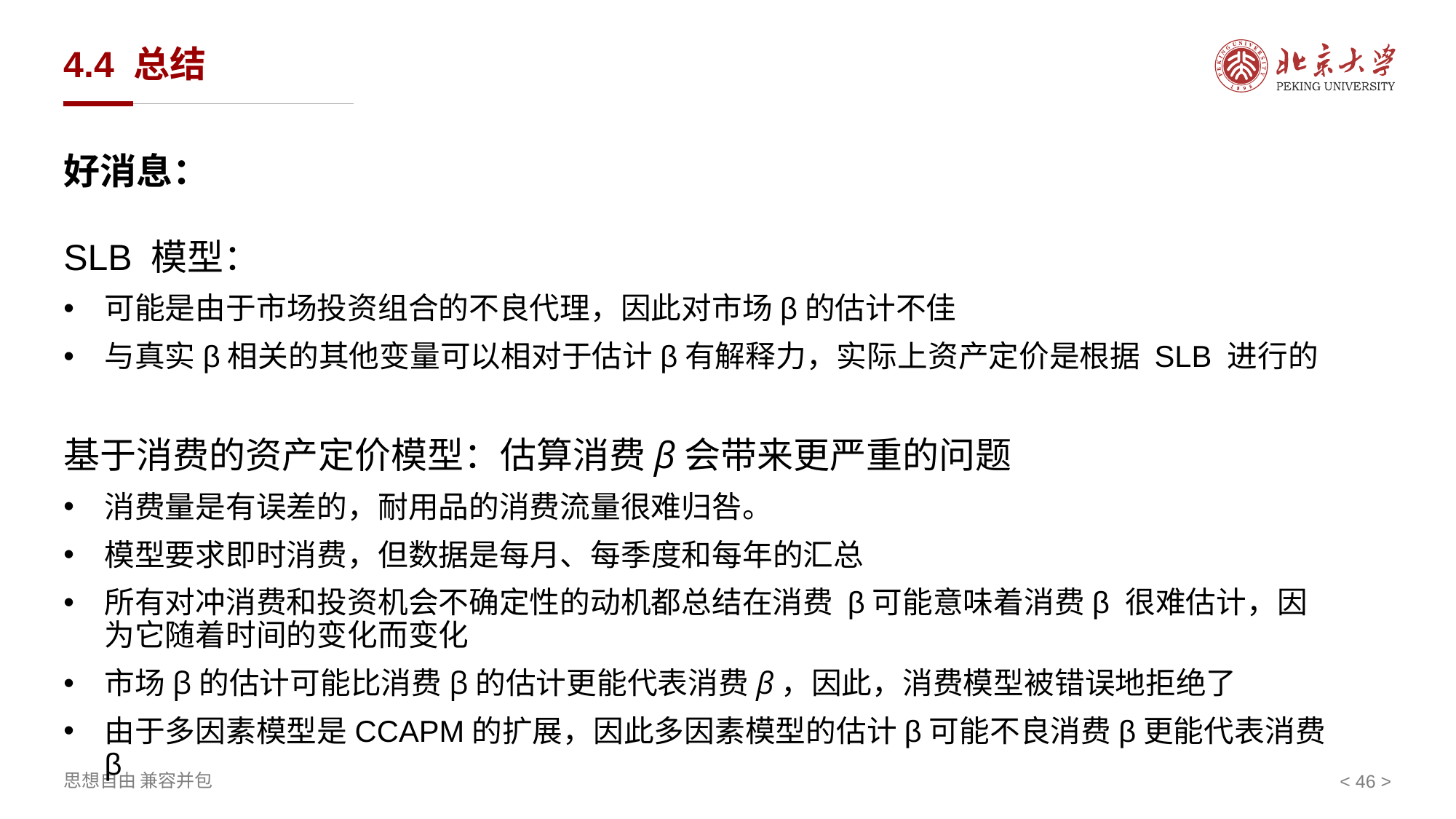

# 4.4 总结
好消息：

SLB 模型：
可能是由于市场投资组合的不良代理，因此对市场β的估计不佳
与真实β相关的其他变量可以相对于估计β有解释力，实际上资产定价是根据 SLB 进行的

基于消费的资产定价模型：估算消费β会带来更严重的问题
消费量是有误差的，耐用品的消费流量很难归咎。
模型要求即时消费，但数据是每月、每季度和每年的汇总
所有对冲消费和投资机会不确定性的动机都总结在消费 β可能意味着消费β 很难估计，因为它随着时间的变化而变化
市场β的估计可能比消费β的估计更能代表消费β，因此，消费模型被错误地拒绝了
由于多因素模型是CCAPM的扩展，因此多因素模型的估计β可能不良消费β更能代表消费β
< 46 >